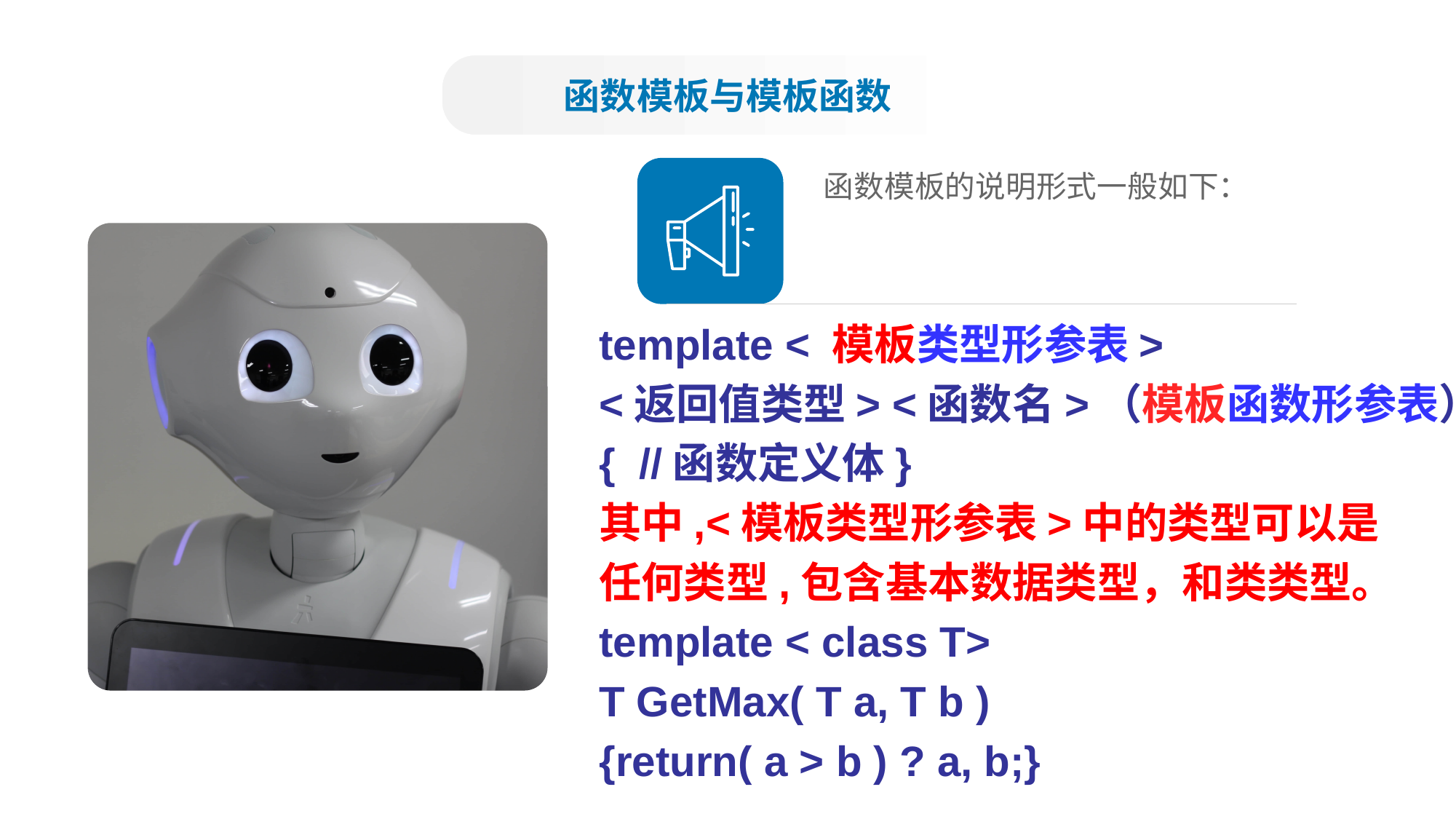

函数模板与模板函数

函数模板的说明形式一般如下：

template < 模板类型形参表>
<返回值类型> <函数名>（模板函数形参表）
{  //函数定义体}
其中,<模板类型形参表>中的类型可以是
任何类型,包含基本数据类型，和类类型。
template < class T>
T GetMax( T a, T b )
{return( a > b ) ? a, b;}